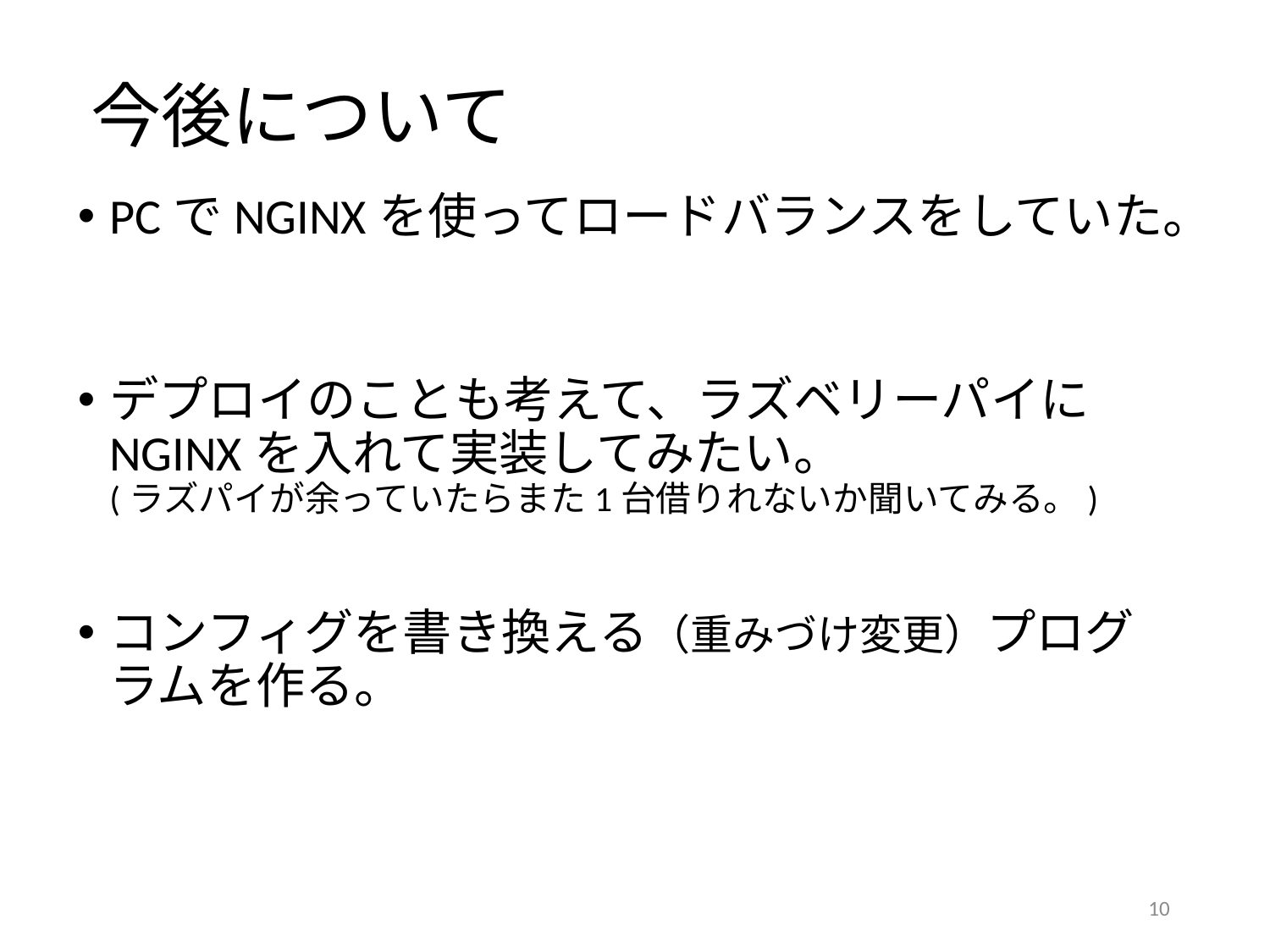

# 今後について
PCでNGINXを使ってロードバランスをしていた。
デプロイのことも考えて、ラズベリーパイにNGINXを入れて実装してみたい。
(ラズパイが余っていたらまた1台借りれないか聞いてみる。)

コンフィグを書き換える（重みづけ変更）プログラムを作る。
10